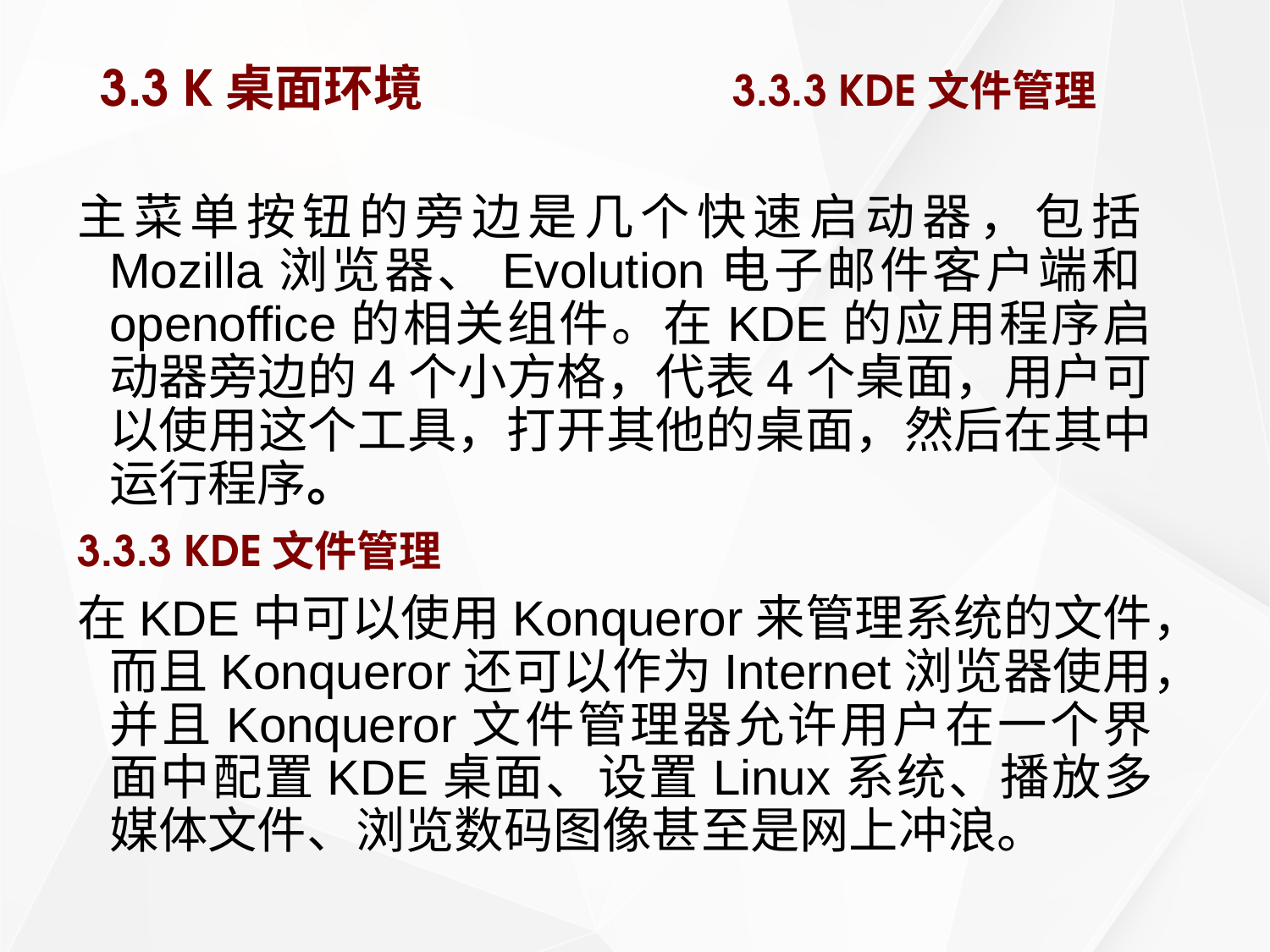

# 3.3 K桌面环境		          3.3.3 KDE文件管理
主菜单按钮的旁边是几个快速启动器，包括Mozilla浏览器、Evolution电子邮件客户端和openoffice的相关组件。在KDE的应用程序启动器旁边的4个小方格，代表4个桌面，用户可以使用这个工具，打开其他的桌面，然后在其中运行程序。
3.3.3 KDE文件管理
在KDE中可以使用Konqueror来管理系统的文件，而且Konqueror还可以作为Internet浏览器使用，并且Konqueror文件管理器允许用户在一个界面中配置KDE桌面、设置Linux系统、播放多媒体文件、浏览数码图像甚至是网上冲浪。